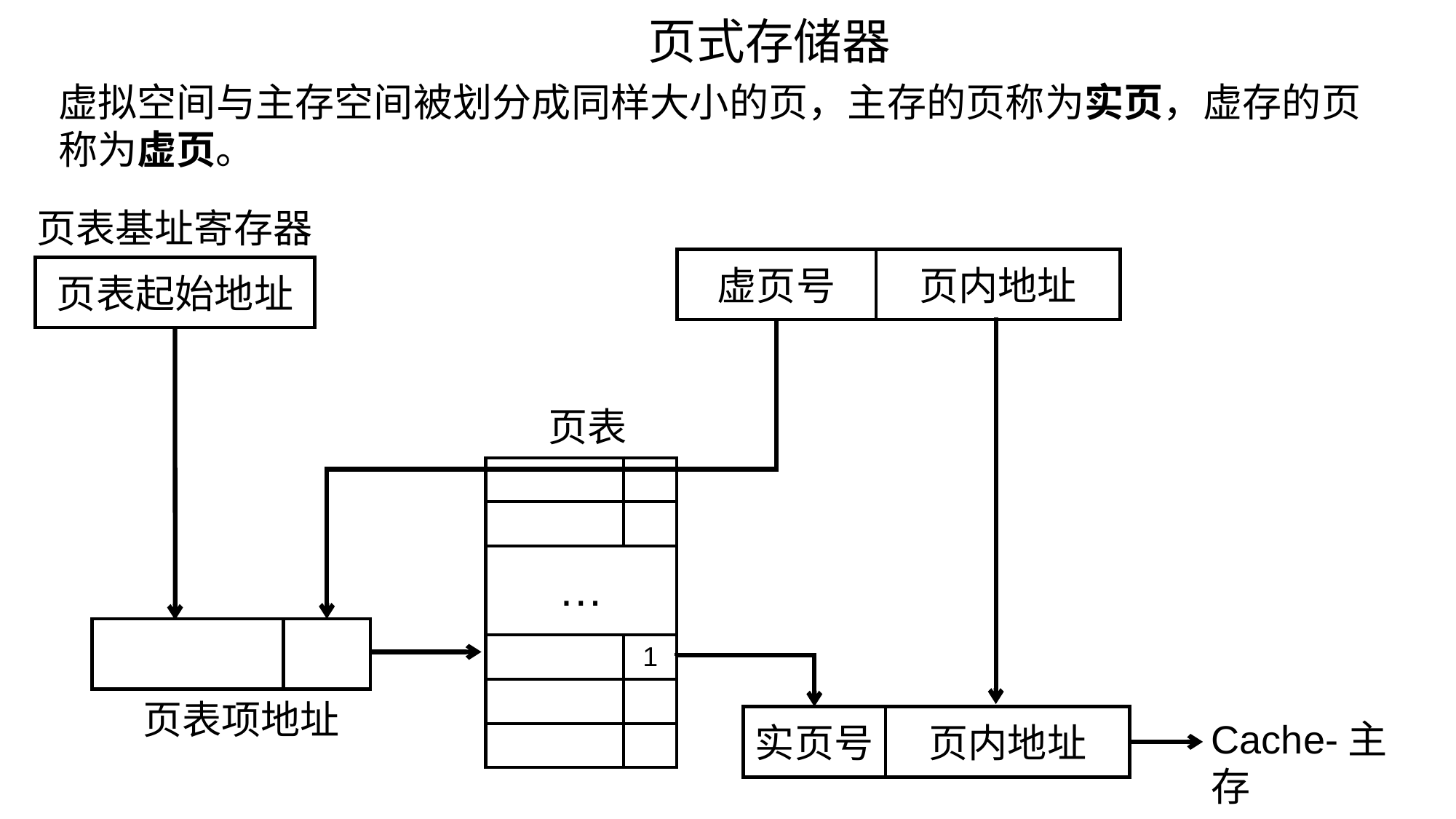

页式存储器
虚拟空间与主存空间被划分成同样大小的页，主存的页称为实页，虚存的页称为虚页。
页表基址寄存器
虚页号
页内地址
页表起始地址
页表
|  |  |
| --- | --- |
|  |  |
| … |  |
|  | 1 |
|  |  |
|  |  |

页表项地址
实页号
页内地址
Cache-主存